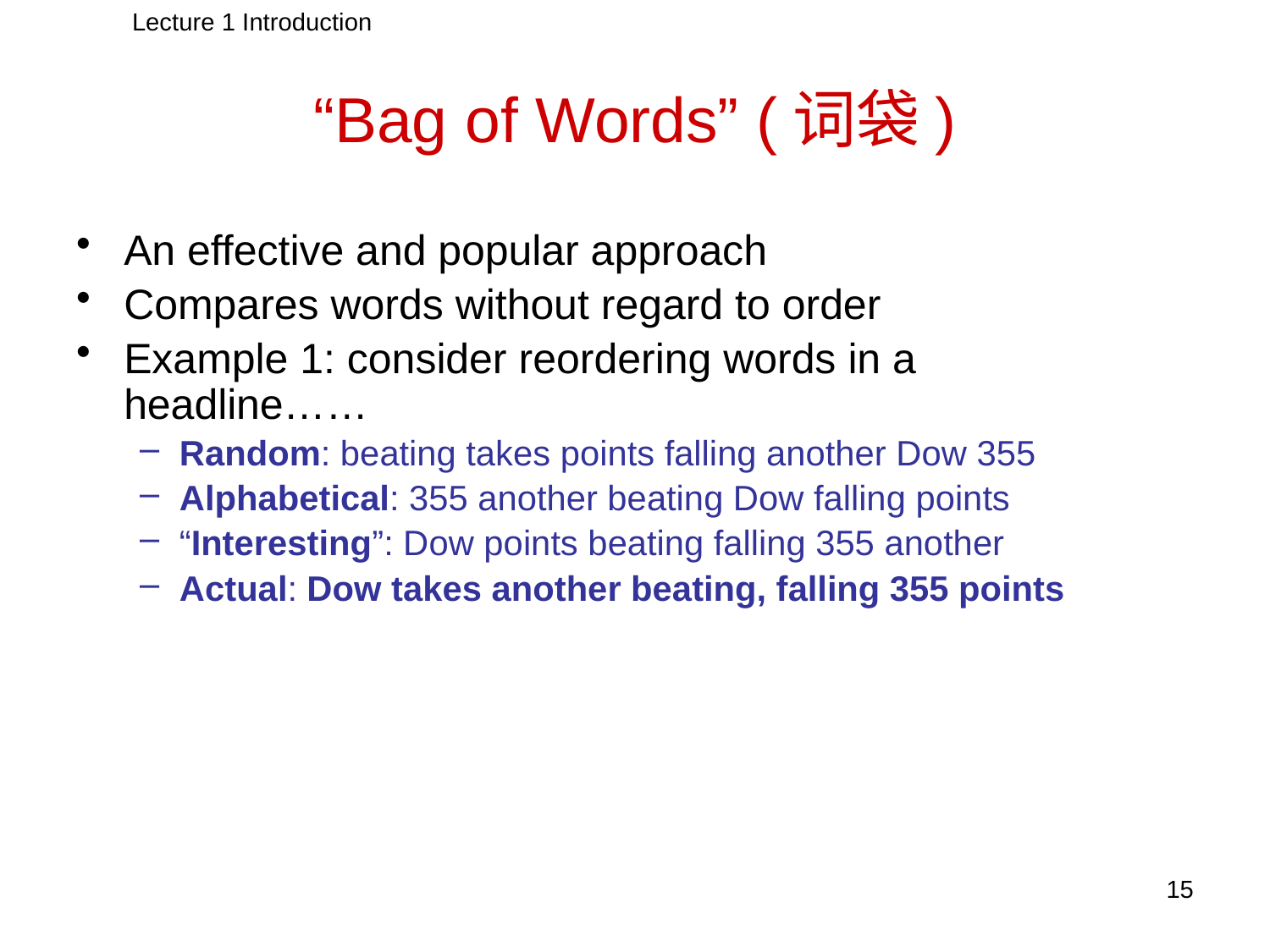

Lecture 1 Introduction
# “Bag of Words” (词袋)
An effective and popular approach
Compares words without regard to order
Example 1: consider reordering words in a headline……
Random: beating takes points falling another Dow 355
Alphabetical: 355 another beating Dow falling points
“Interesting”: Dow points beating falling 355 another
Actual: Dow takes another beating, falling 355 points

15